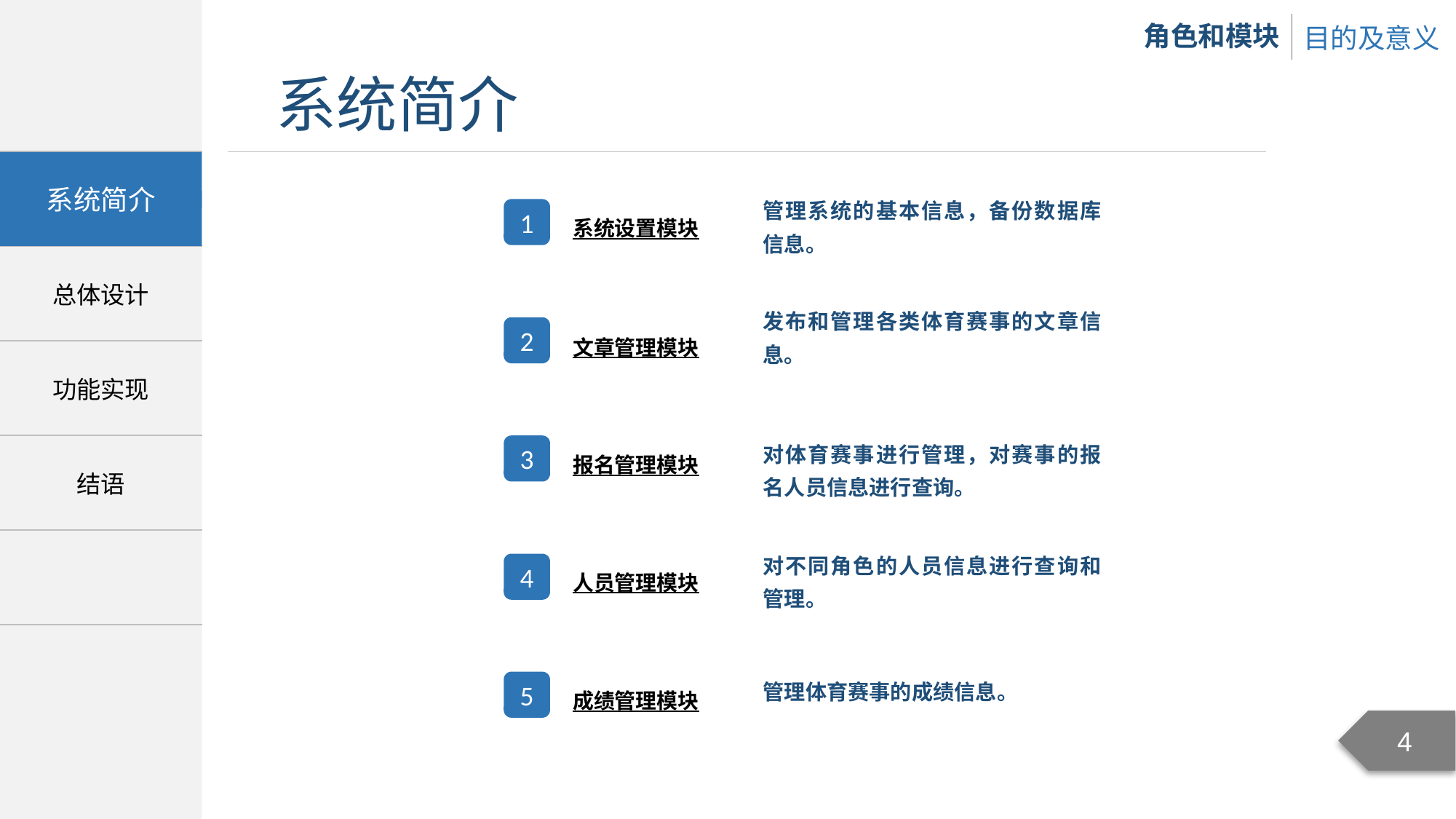

管理系统的基本信息，备份数据库信息。
1
系统设置模块
发布和管理各类体育赛事的文章信息。
2
文章管理模块
对体育赛事进行管理，对赛事的报名人员信息进行查询。
3
报名管理模块
对不同角色的人员信息进行查询和管理。
人员管理模块
4
管理体育赛事的成绩信息。
5
成绩管理模块